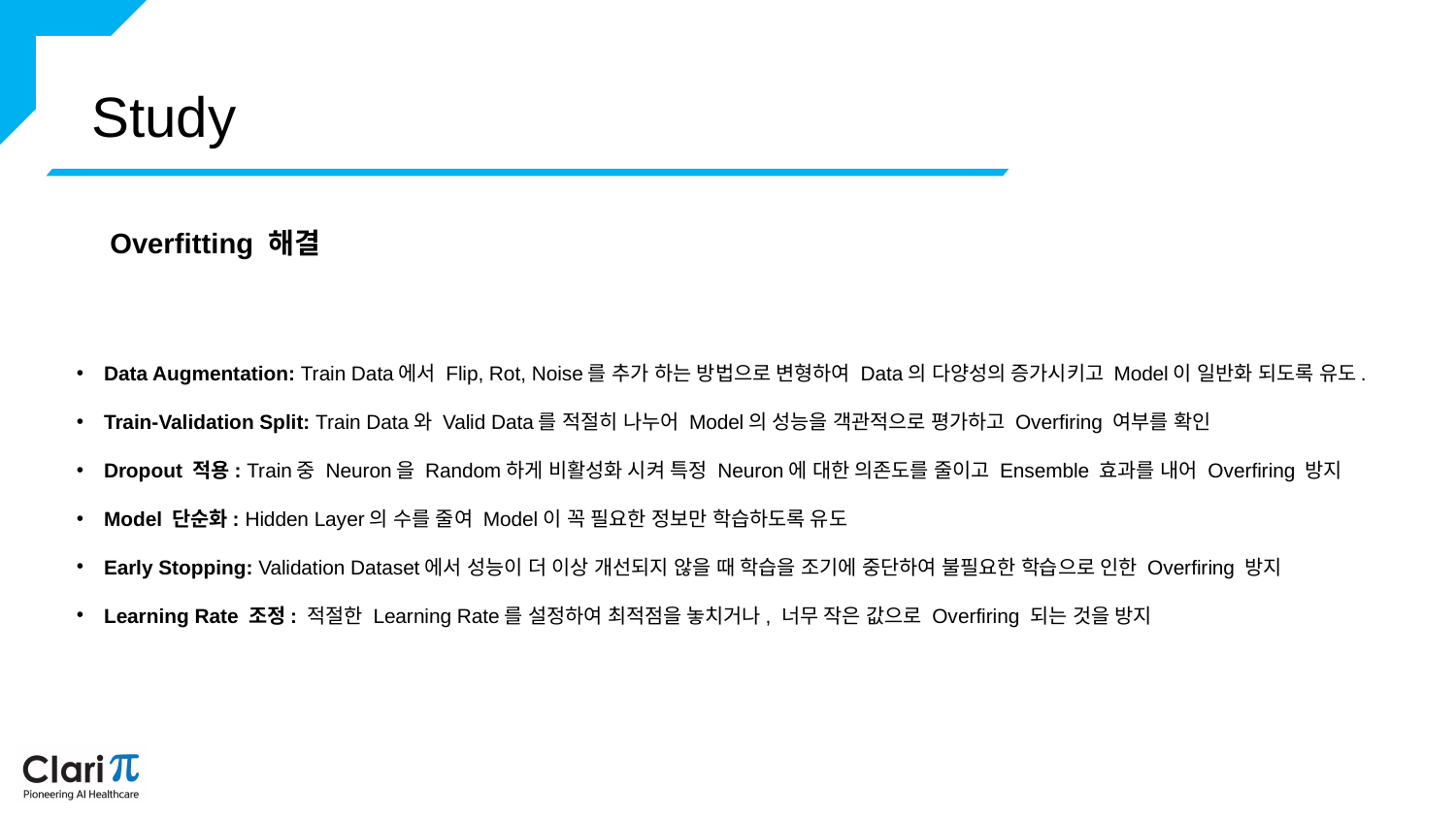

Study
Overfitting 해결
Data Augmentation: Train Data에서 Flip, Rot, Noise를 추가 하는 방법으로 변형하여 Data의 다양성의 증가시키고 Model이 일반화 되도록 유도.
Train-Validation Split: Train Data와 Valid Data를 적절히 나누어 Model의 성능을 객관적으로 평가하고 Overfiring 여부를 확인
Dropout 적용: Train중 Neuron을 Random하게 비활성화 시켜 특정 Neuron에 대한 의존도를 줄이고 Ensemble 효과를 내어 Overfiring 방지
Model 단순화: Hidden Layer의 수를 줄여 Model이 꼭 필요한 정보만 학습하도록 유도
Early Stopping: Validation Dataset에서 성능이 더 이상 개선되지 않을 때 학습을 조기에 중단하여 불필요한 학습으로 인한 Overfiring 방지
Learning Rate 조정: 적절한 Learning Rate를 설정하여 최적점을 놓치거나, 너무 작은 값으로 Overfiring 되는 것을 방지